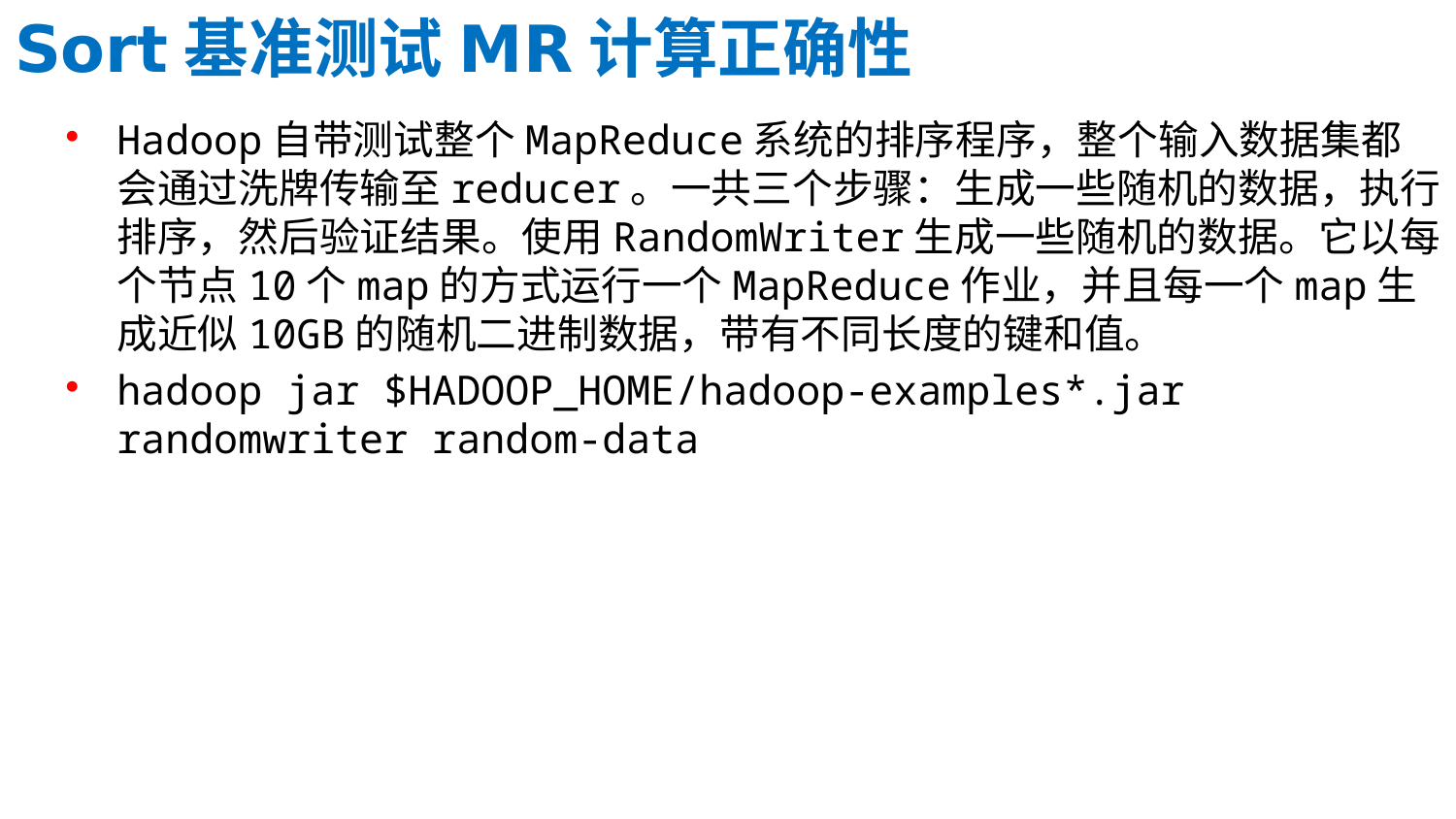

Sort基准测试MR计算正确性
Hadoop自带测试整个MapReduce系统的排序程序，整个输入数据集都会通过洗牌传输至reducer。一共三个步骤：生成一些随机的数据，执行排序，然后验证结果。使用RandomWriter生成一些随机的数据。它以每个节点10个map的方式运行一个MapReduce作业，并且每一个map生成近似10GB的随机二进制数据，带有不同长度的键和值。
hadoop jar $HADOOP_HOME/hadoop-examples*.jar randomwriter random-data